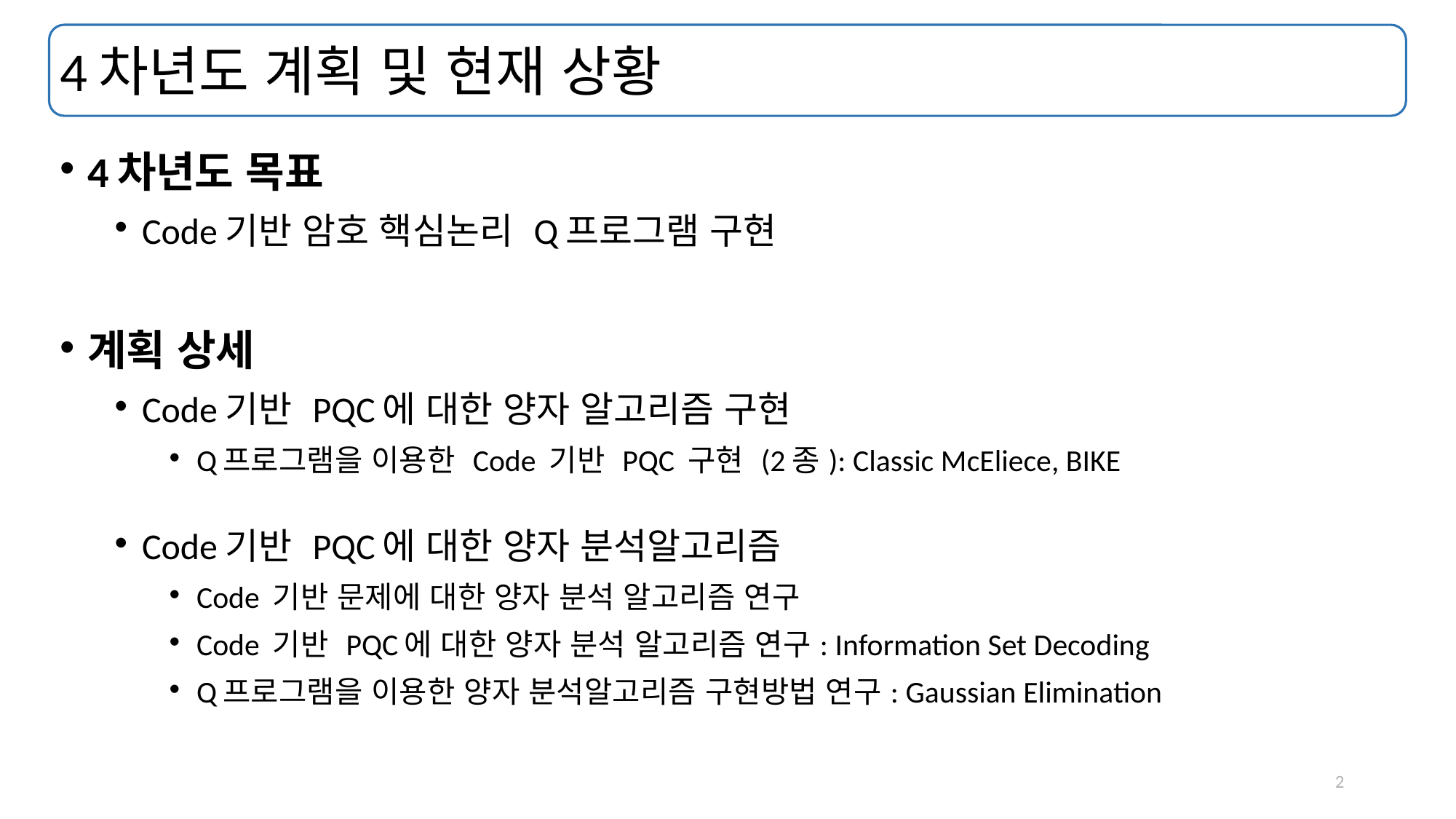

# 4차년도 계획 및 현재 상황
4차년도 목표
Code기반 암호 핵심논리 Q프로그램 구현

계획 상세
Code기반 PQC에 대한 양자 알고리즘 구현
Q프로그램을 이용한 Code 기반 PQC 구현 (2종): Classic McEliece, BIKE

Code기반 PQC에 대한 양자 분석알고리즘
Code 기반 문제에 대한 양자 분석 알고리즘 연구
Code 기반 PQC에 대한 양자 분석 알고리즘 연구: Information Set Decoding
Q프로그램을 이용한 양자 분석알고리즘 구현방법 연구: Gaussian Elimination

2